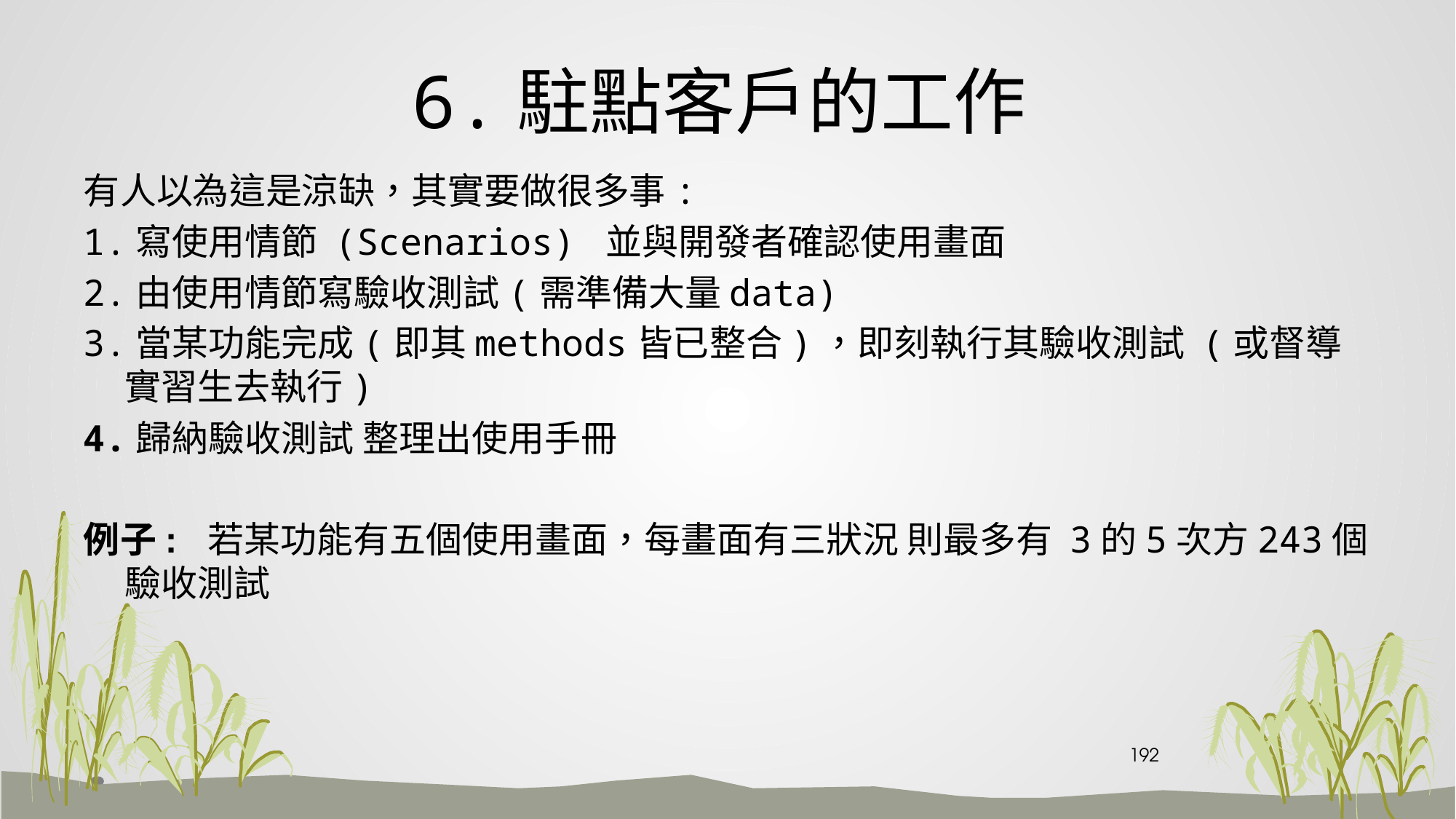

# 6.駐點客戶的工作
有人以為這是涼缺，其實要做很多事:
1.寫使用情節 (Scenarios) 並與開發者確認使用畫面
2.由使用情節寫驗收測試(需準備大量data)
3.當某功能完成(即其methods皆已整合)，即刻執行其驗收測試 (或督導實習生去執行)
4.歸納驗收測試 整理出使用手冊

例子: 若某功能有五個使用畫面，每畫面有三狀況 則最多有 3的5次方243個驗收測試
192